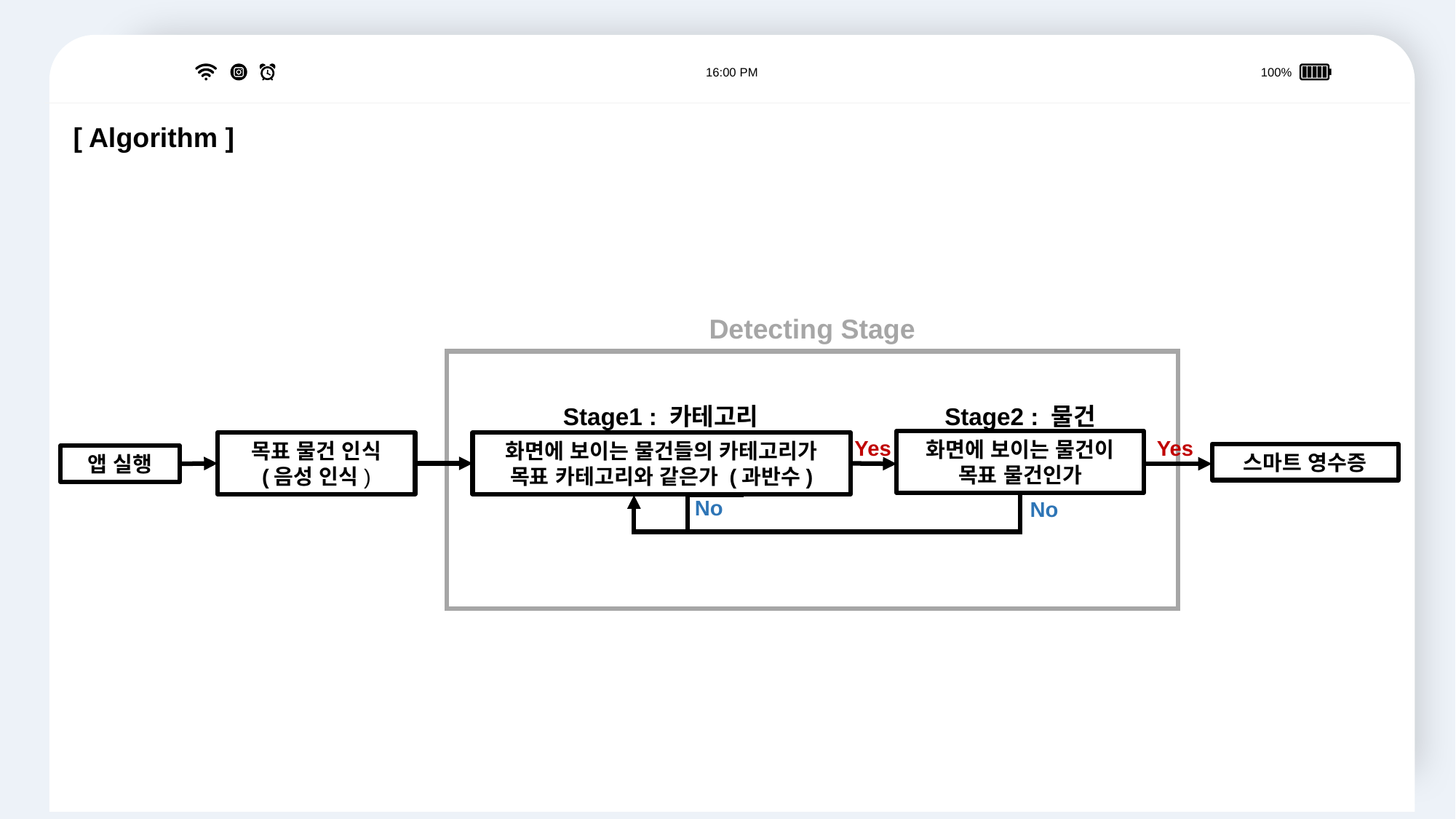

16:00 PM
100%

[ Algorithm ]
Detecting Stage

Stage1 : 카테고리
Stage2 : 물건
Yes
Yes
화면에 보이는 물건이
목표 물건인가
목표 물건 인식
(음성 인식)
화면에 보이는 물건들의 카테고리가 목표 카테고리와 같은가 (과반수)
스마트 영수증
앱 실행
No
No